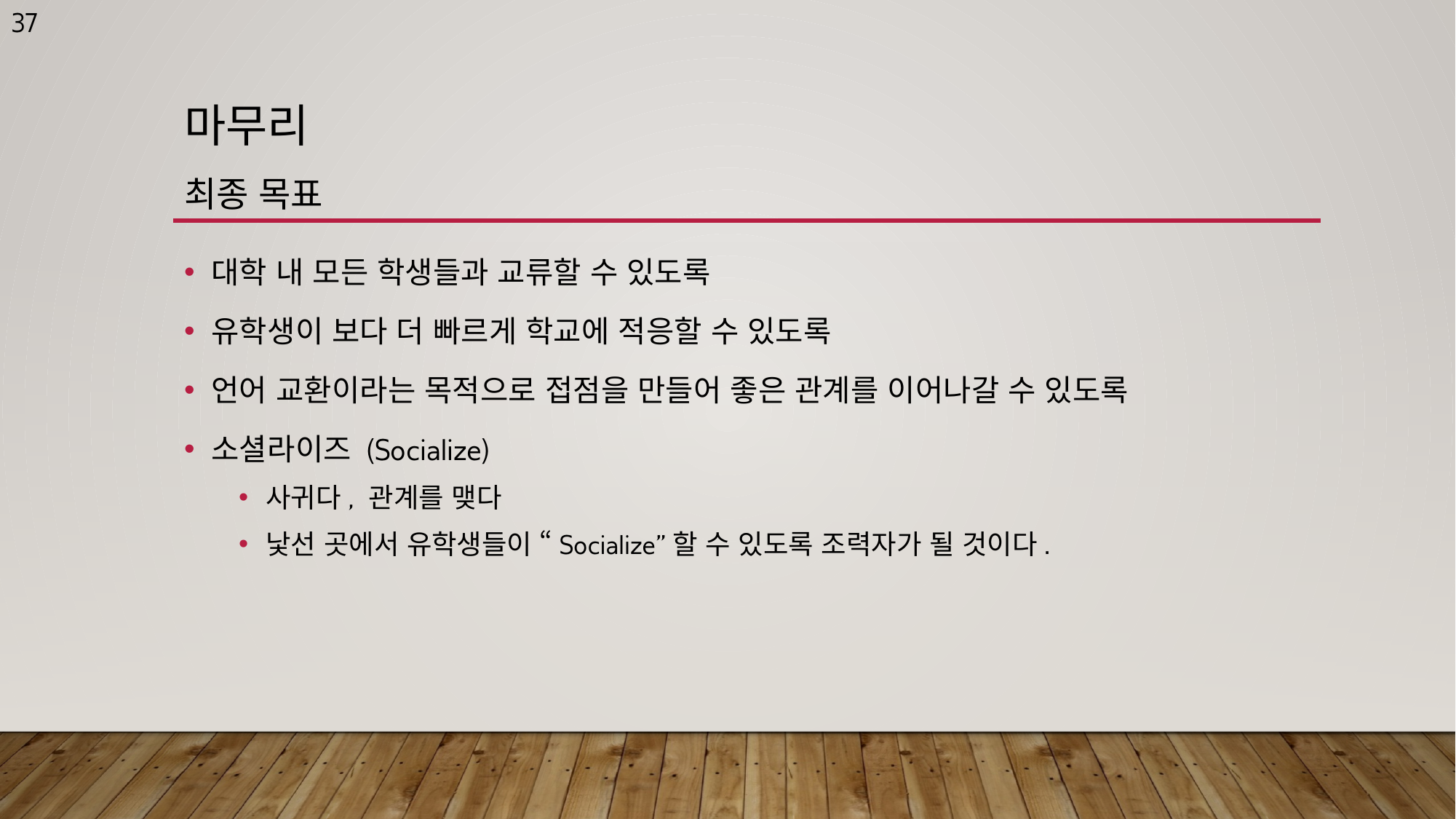

37
# 마무리 최종 목표
대학 내 모든 학생들과 교류할 수 있도록
유학생이 보다 더 빠르게 학교에 적응할 수 있도록
언어 교환이라는 목적으로 접점을 만들어 좋은 관계를 이어나갈 수 있도록
소셜라이즈 (Socialize)
사귀다, 관계를 맺다
낯선 곳에서 유학생들이 “Socialize”할 수 있도록 조력자가 될 것이다.